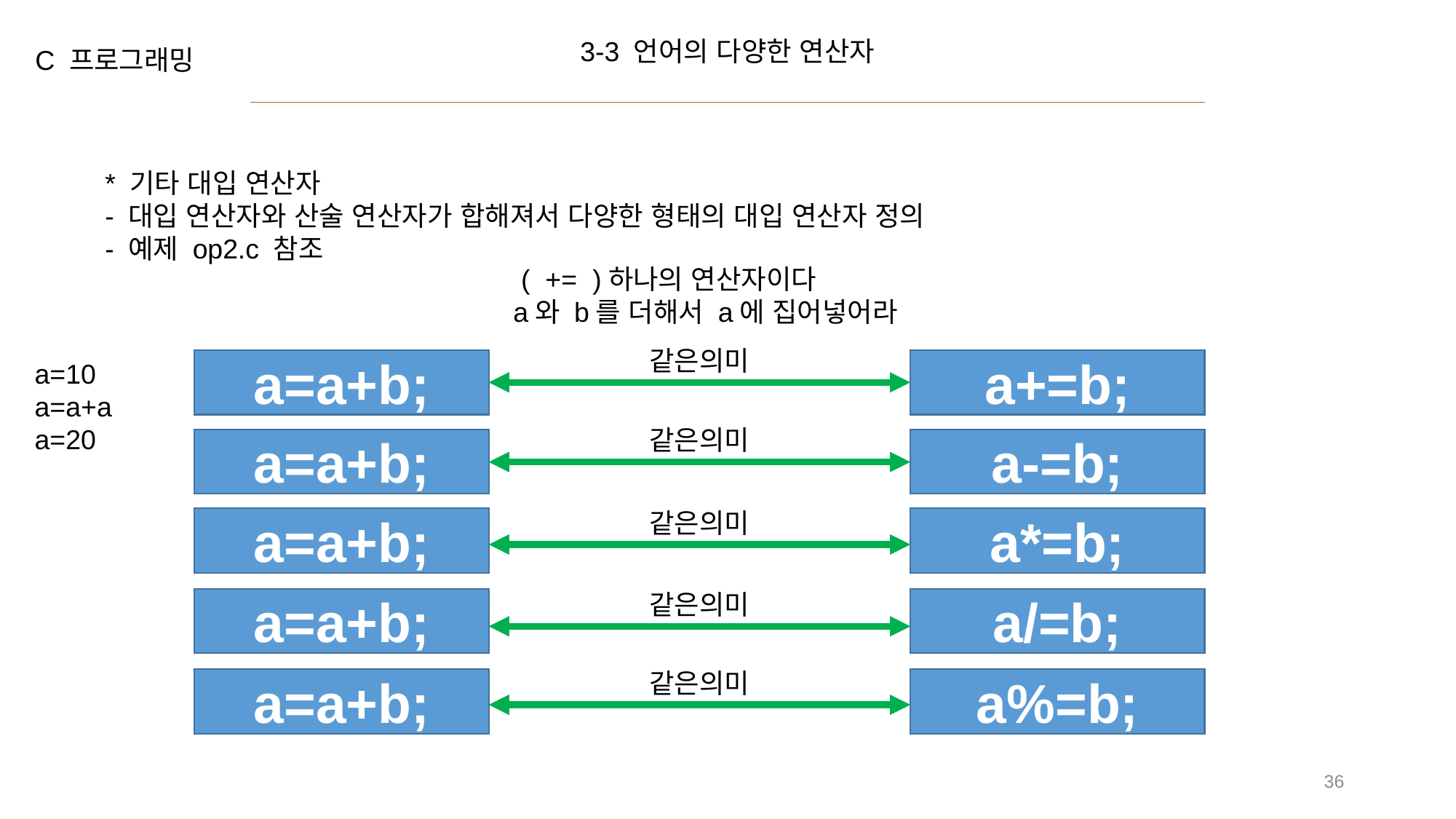

3-3 언어의 다양한 연산자
C 프로그래밍
* 기타 대입 연산자
- 대입 연산자와 산술 연산자가 합해져서 다양한 형태의 대입 연산자 정의
- 예제 op2.c 참조
 (  +=  )하나의 연산자이다
a와 b를 더해서 a에 집어넣어라
같은의미
a=a+b;
a+=b;
a=10
a=a+a
a=20
같은의미
a=a+b;
a-=b;
같은의미
a=a+b;
a*=b;
같은의미
a=a+b;
a/=b;
같은의미
a=a+b;
a%=b;
36